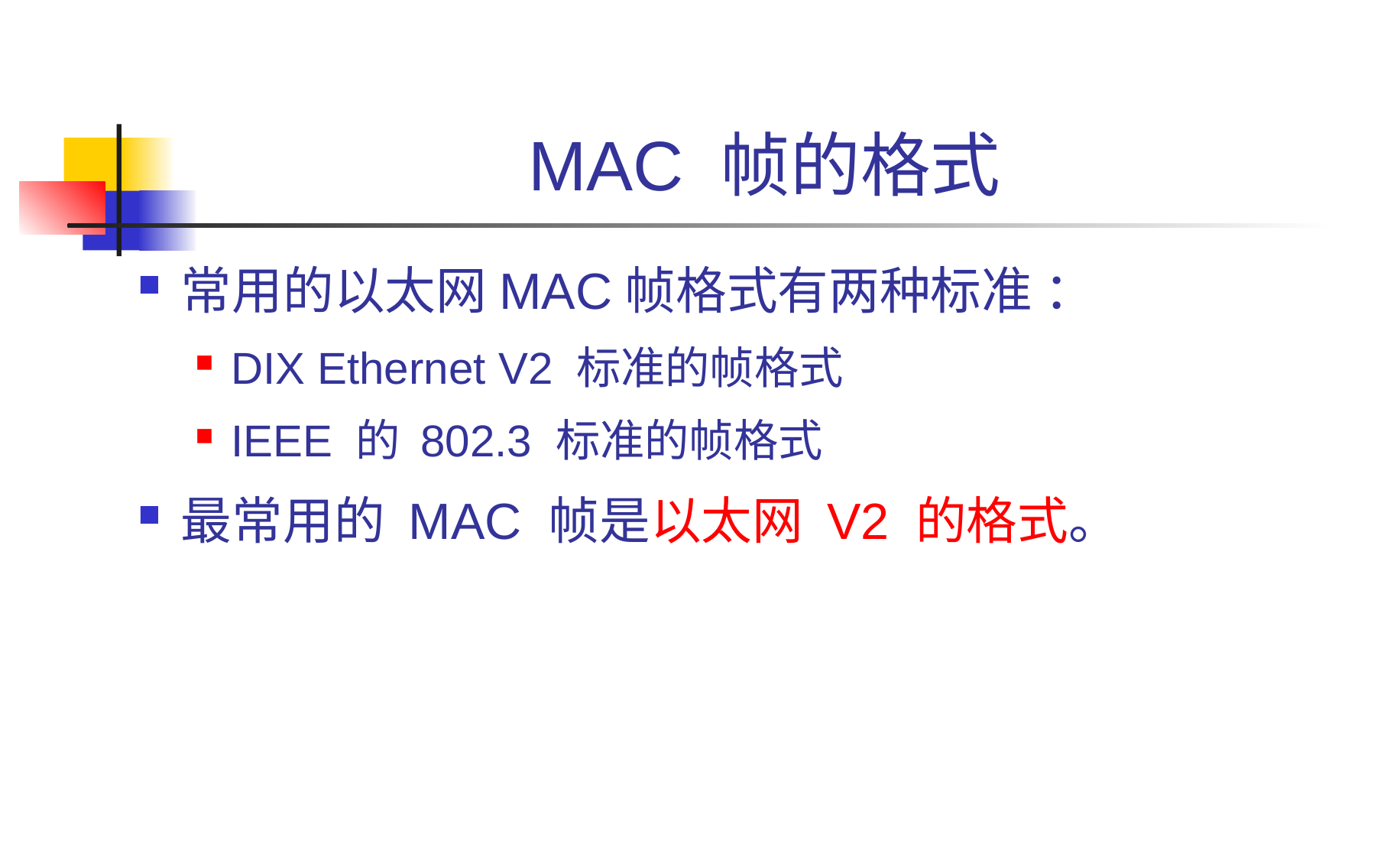

# MAC 帧的格式
常用的以太网MAC帧格式有两种标准 ：
DIX Ethernet V2 标准的帧格式
IEEE 的 802.3 标准的帧格式
最常用的 MAC 帧是以太网 V2 的格式。